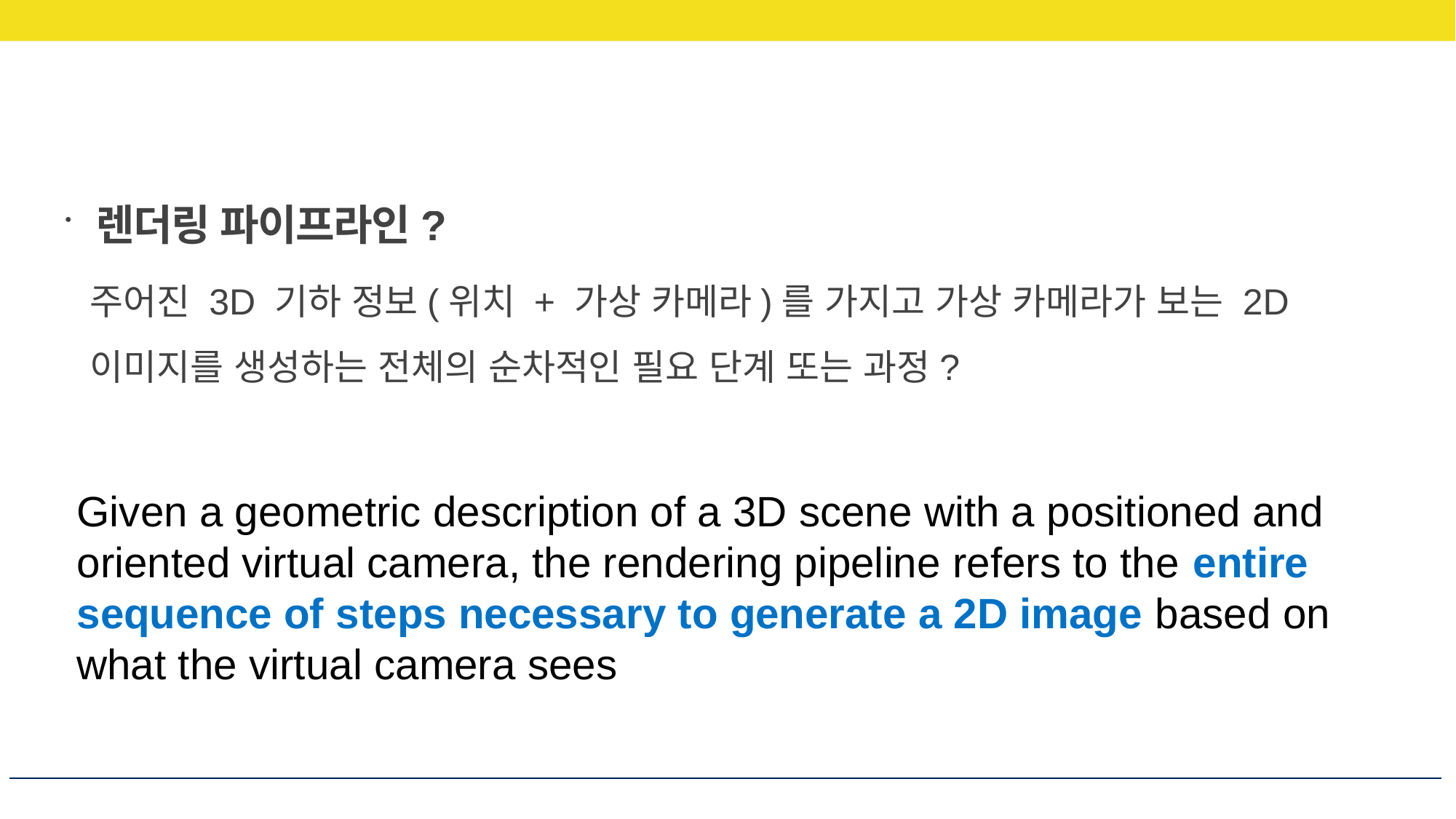

렌더링 파이프라인?
주어진 3D 기하 정보(위치 + 가상 카메라)를 가지고 가상 카메라가 보는 2D 이미지를 생성하는 전체의 순차적인 필요 단계 또는 과정?
Given a geometric description of a 3D scene with a positioned and oriented virtual camera, the rendering pipeline refers to the entire sequence of steps necessary to generate a 2D image based on what the virtual camera sees